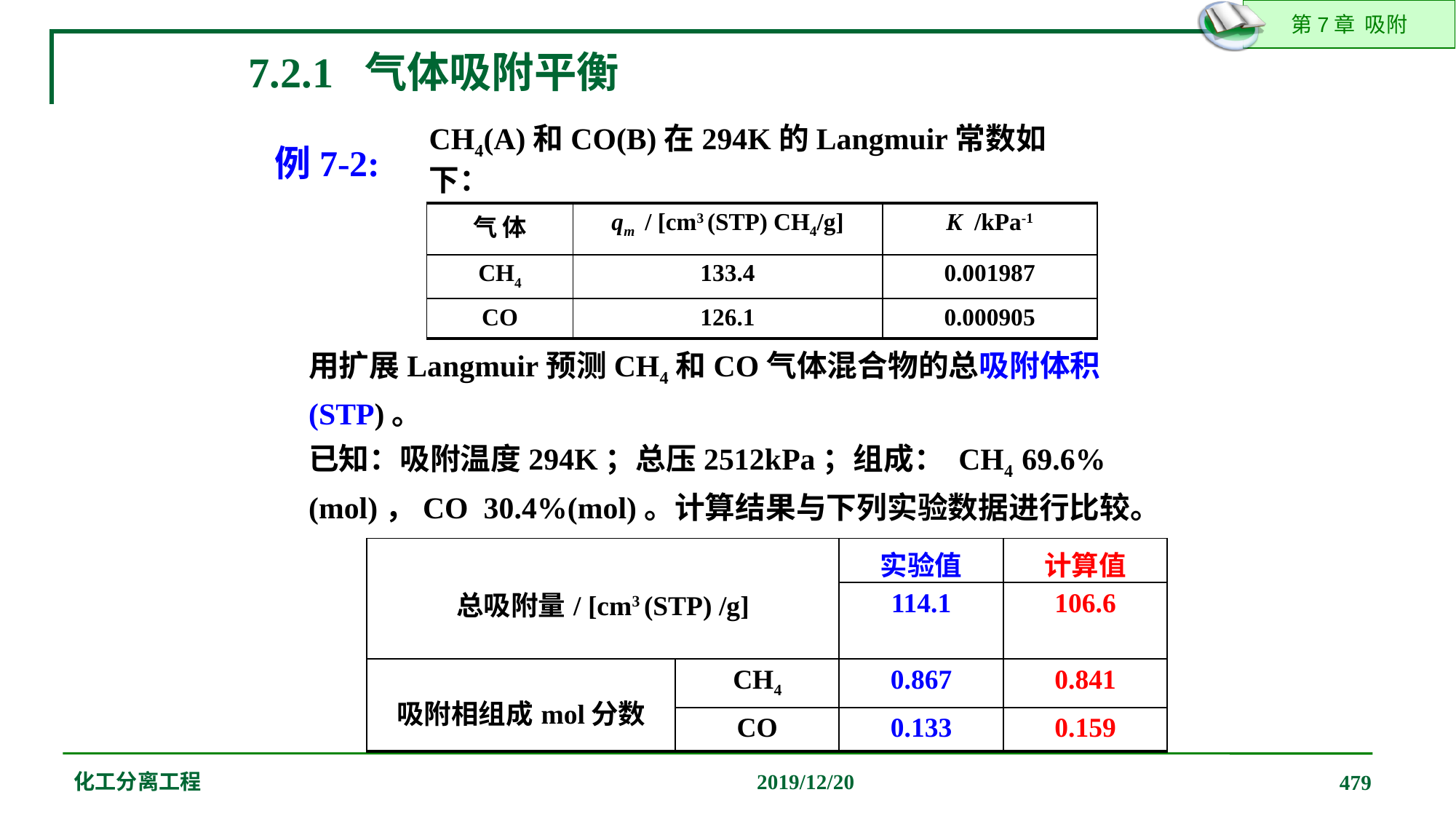

7.2.1  气体吸附平衡
例7-2:
CH4(A)和CO(B)在294K的Langmuir常数如下：
| 气 体 | qm / [cm3 (STP) CH4/g] | K /kPa-1 |
| --- | --- | --- |
| CH4 | 133.4 | 0.001987 |
| CO | 126.1 | 0.000905 |
用扩展Langmuir预测CH4和CO气体混合物的总吸附体积(STP)。
已知：吸附温度294K；总压2512kPa；组成： CH4  69.6%(mol)，CO  30.4%(mol)。计算结果与下列实验数据进行比较。
| 总吸附量/ [cm3 (STP) /g] |  | 实验值 | 计算值 |
| --- | --- | --- | --- |
|  |  | 114.1 | 106.6 |
| 吸附相组成mol分数 | CH4 | 0.867 | 0.841 |
|  | CO | 0.133 | 0.159 |
化工分离工程
2019/12/20
479